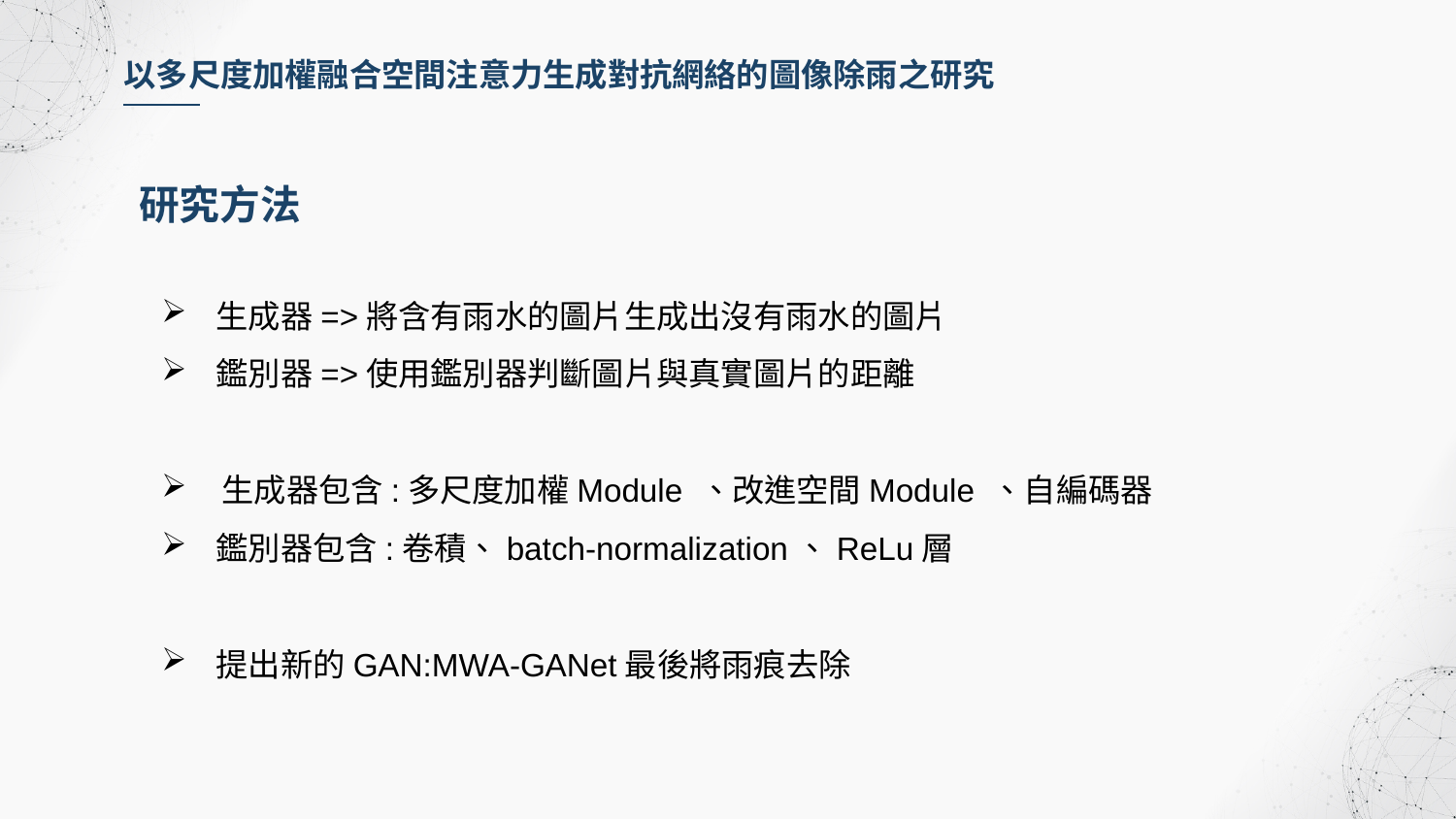

以多尺度加權融合空間注意力生成對抗網絡的圖像除雨之研究
研究方法
生成器=>將含有雨水的圖片生成出沒有雨水的圖片
鑑別器=>使用鑑別器判斷圖片與真實圖片的距離

 生成器包含:多尺度加權Module 、改進空間Module 、自編碼器
鑑別器包含:卷積、batch-normalization、ReLu層

提出新的GAN:MWA-GANet最後將雨痕去除